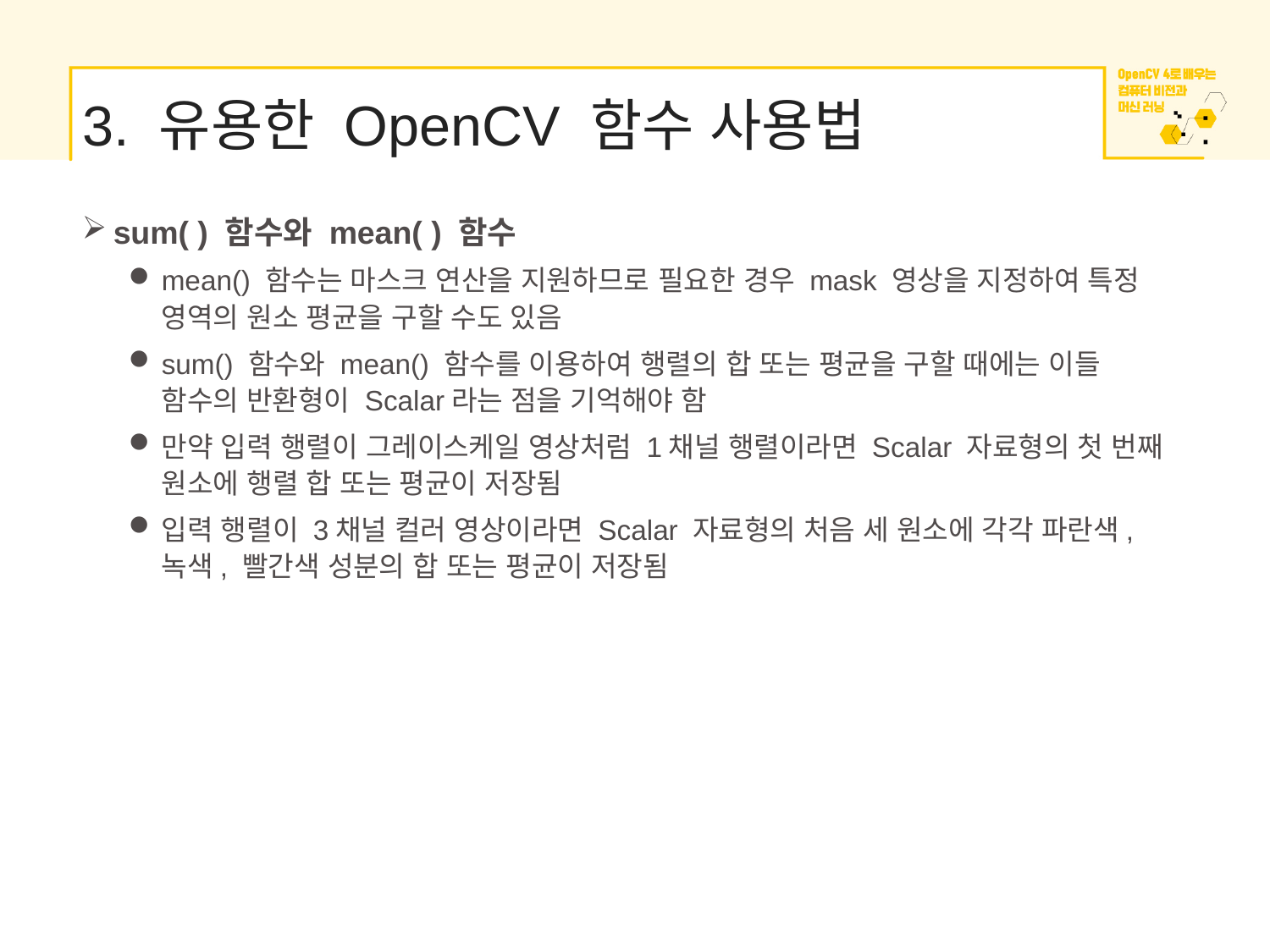

# 3. 유용한 OpenCV 함수 사용법
sum( ) 함수와 mean( ) 함수
mean() 함수는 마스크 연산을 지원하므로 필요한 경우 mask 영상을 지정하여 특정 영역의 원소 평균을 구할 수도 있음
sum() 함수와 mean() 함수를 이용하여 행렬의 합 또는 평균을 구할 때에는 이들 함수의 반환형이 Scalar라는 점을 기억해야 함
만약 입력 행렬이 그레이스케일 영상처럼 1채널 행렬이라면 Scalar 자료형의 첫 번째 원소에 행렬 합 또는 평균이 저장됨
입력 행렬이 3채널 컬러 영상이라면 Scalar 자료형의 처음 세 원소에 각각 파란색, 녹색, 빨간색 성분의 합 또는 평균이 저장됨